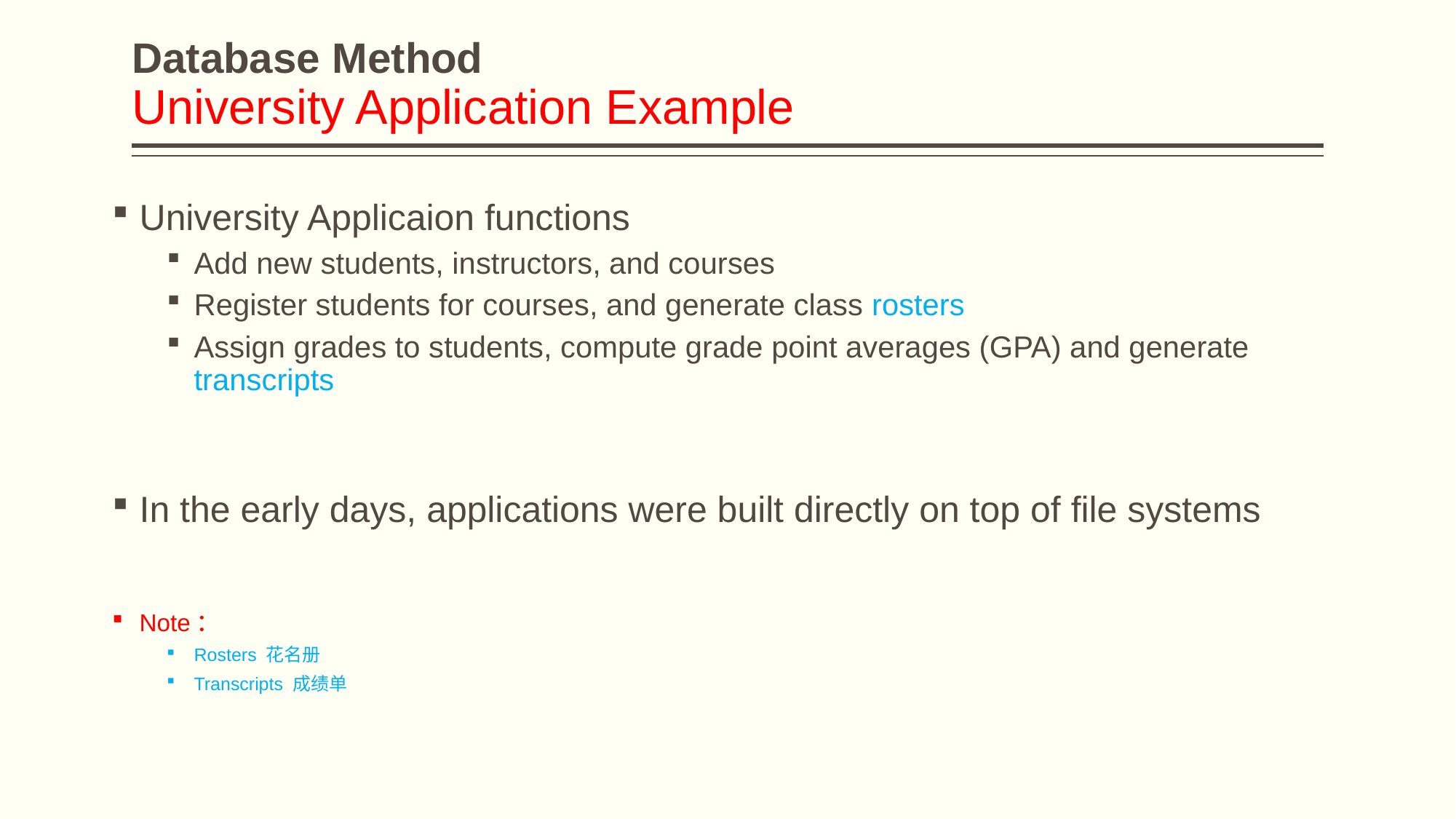

# Database Method University Application Example
University Applicaion functions
Add new students, instructors, and courses
Register students for courses, and generate class rosters
Assign grades to students, compute grade point averages (GPA) and generate transcripts

In the early days, applications were built directly on top of file systems

Note：
Rosters 花名册
Transcripts 成绩单